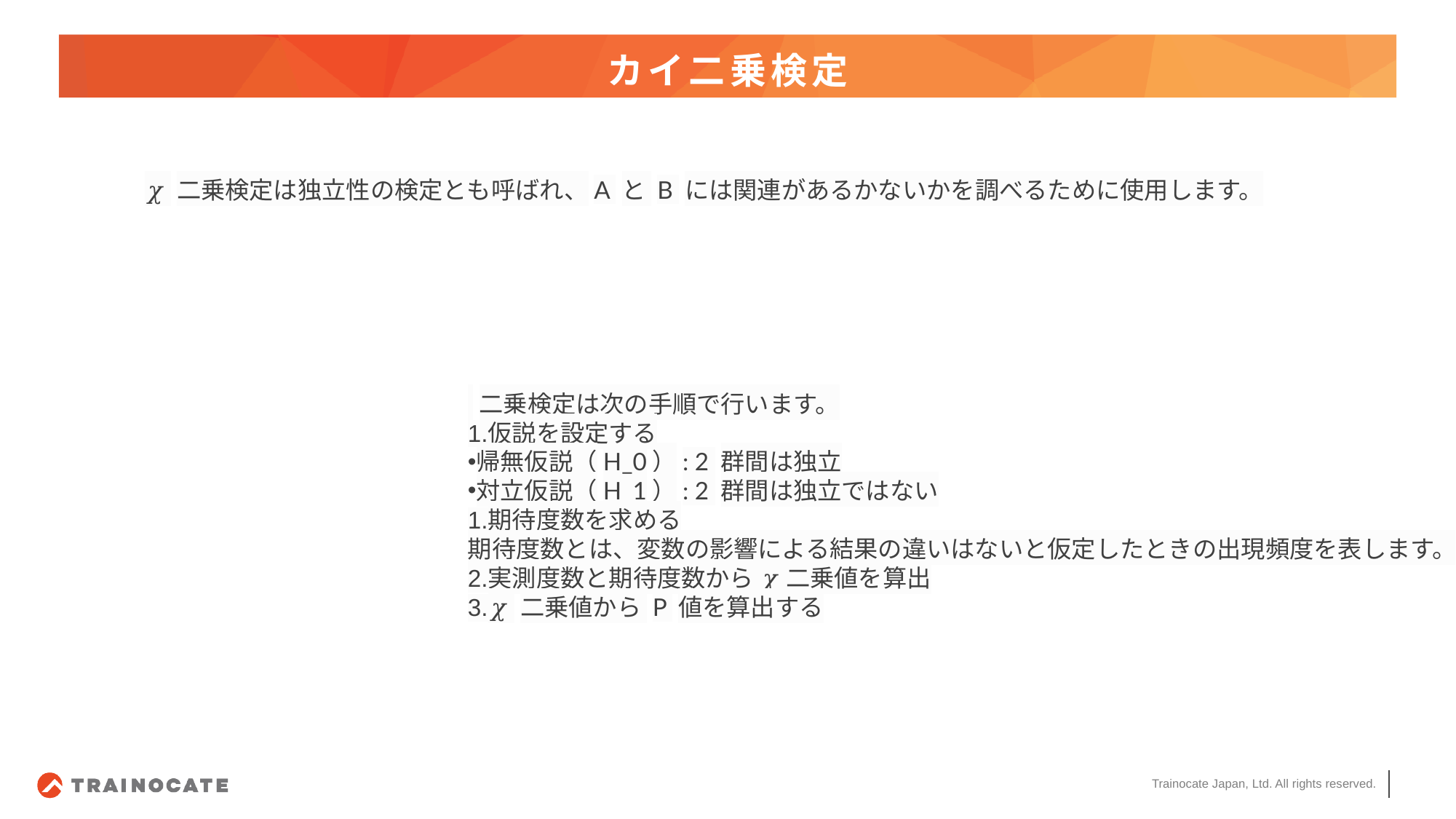

# カイ二乗検定
𝜒 二乗検定は独立性の検定とも呼ばれ、A と B には関連があるかないかを調べるために使用します。
 二乗検定は次の手順で行います。
仮説を設定する
帰無仮説（H_0）: 2 群間は独立
対立仮説（H_1）: 2 群間は独立ではない
期待度数を求める
期待度数とは、変数の影響による結果の違いはないと仮定したときの出現頻度を表します。
実測度数と期待度数から 𝜒 二乗値を算出
𝜒 二乗値から P 値を算出する